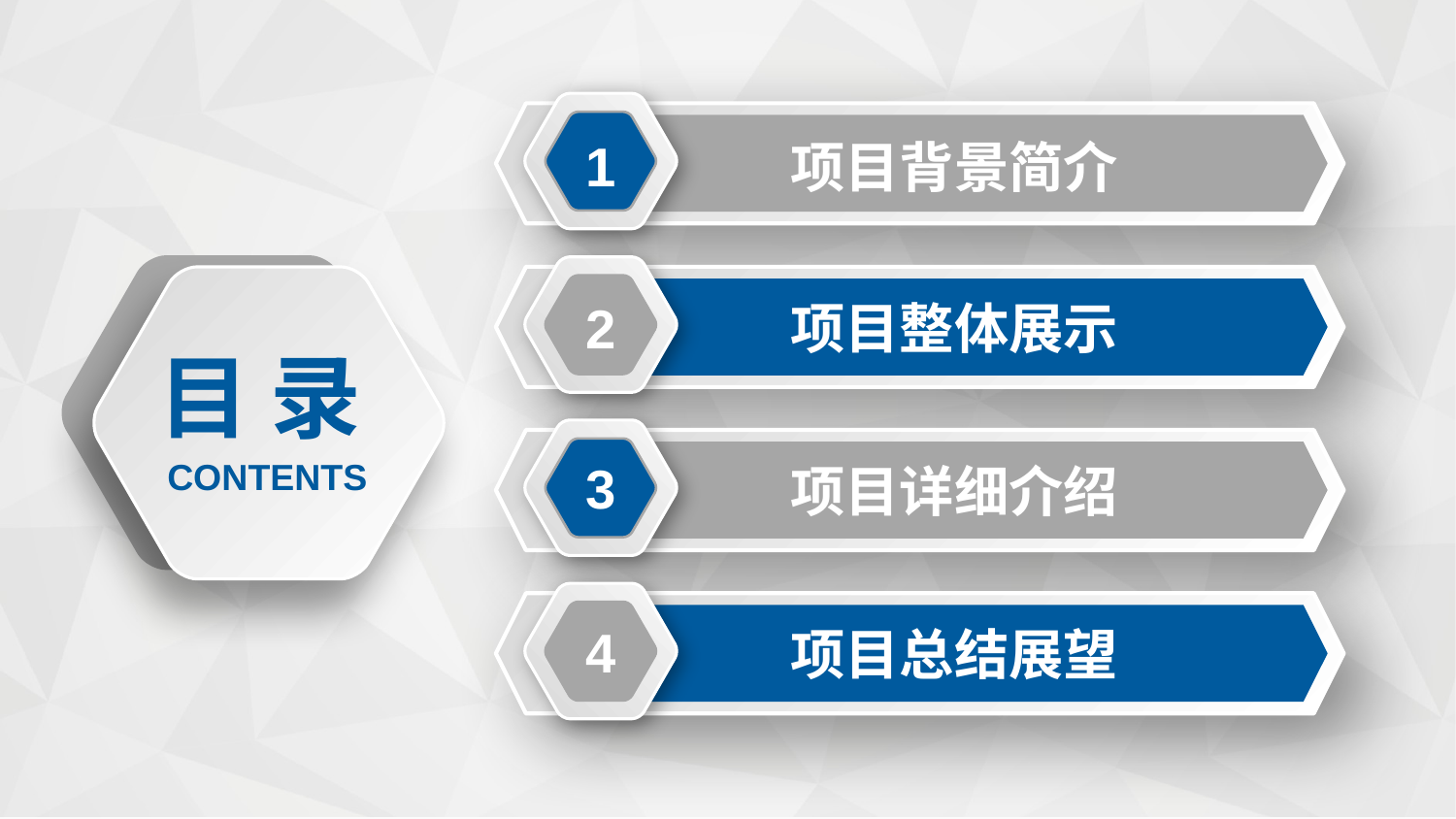

1
项目背景简介

2
项目整体展示
目 录

CONTENTS
3
项目详细介绍

4
项目总结展望